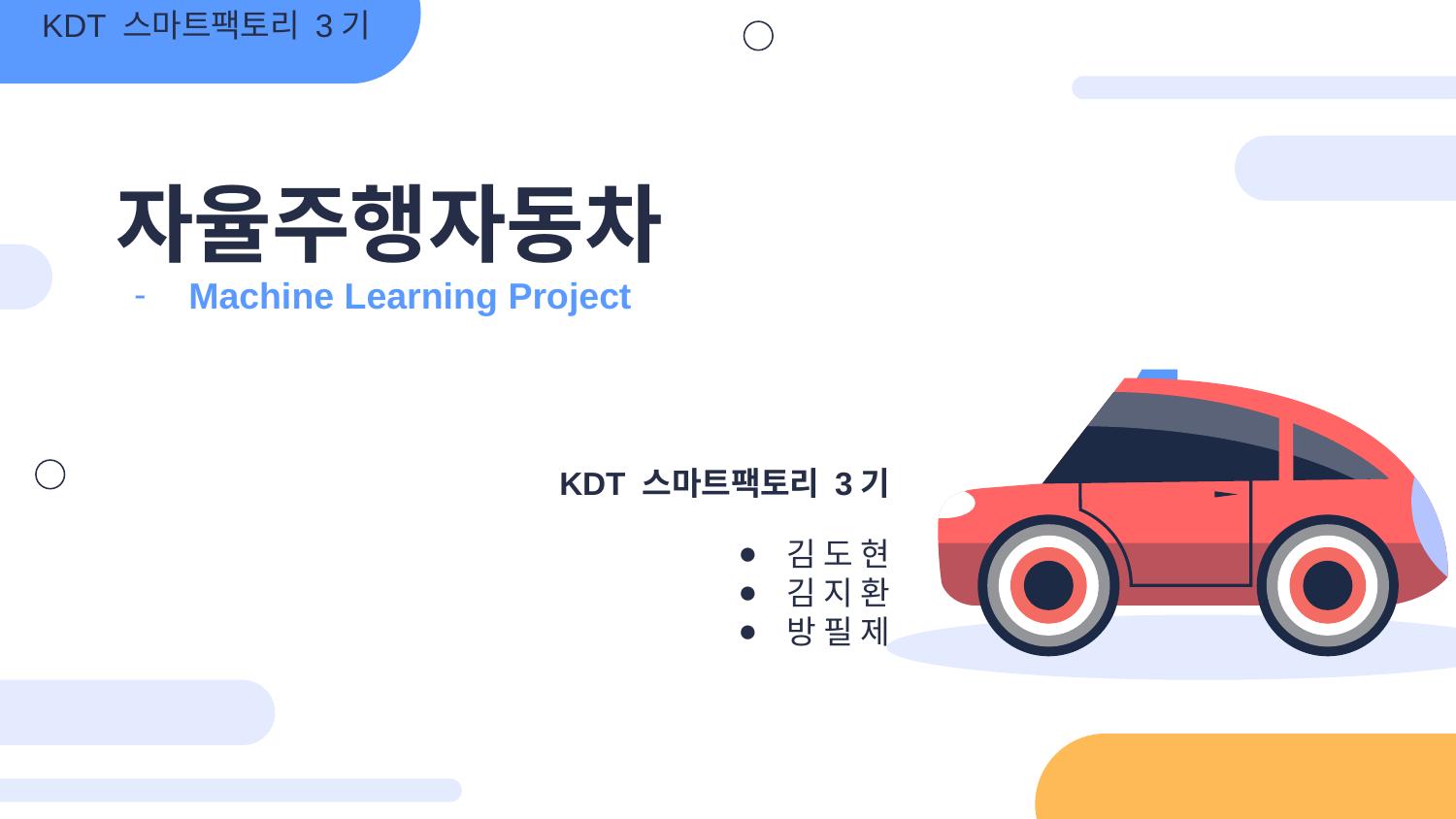

KDT 스마트팩토리 3기
# 자율주행자동차
Machine Learning Project

KDT 스마트팩토리 3기

김 도 현
김 지 환
방 필 제